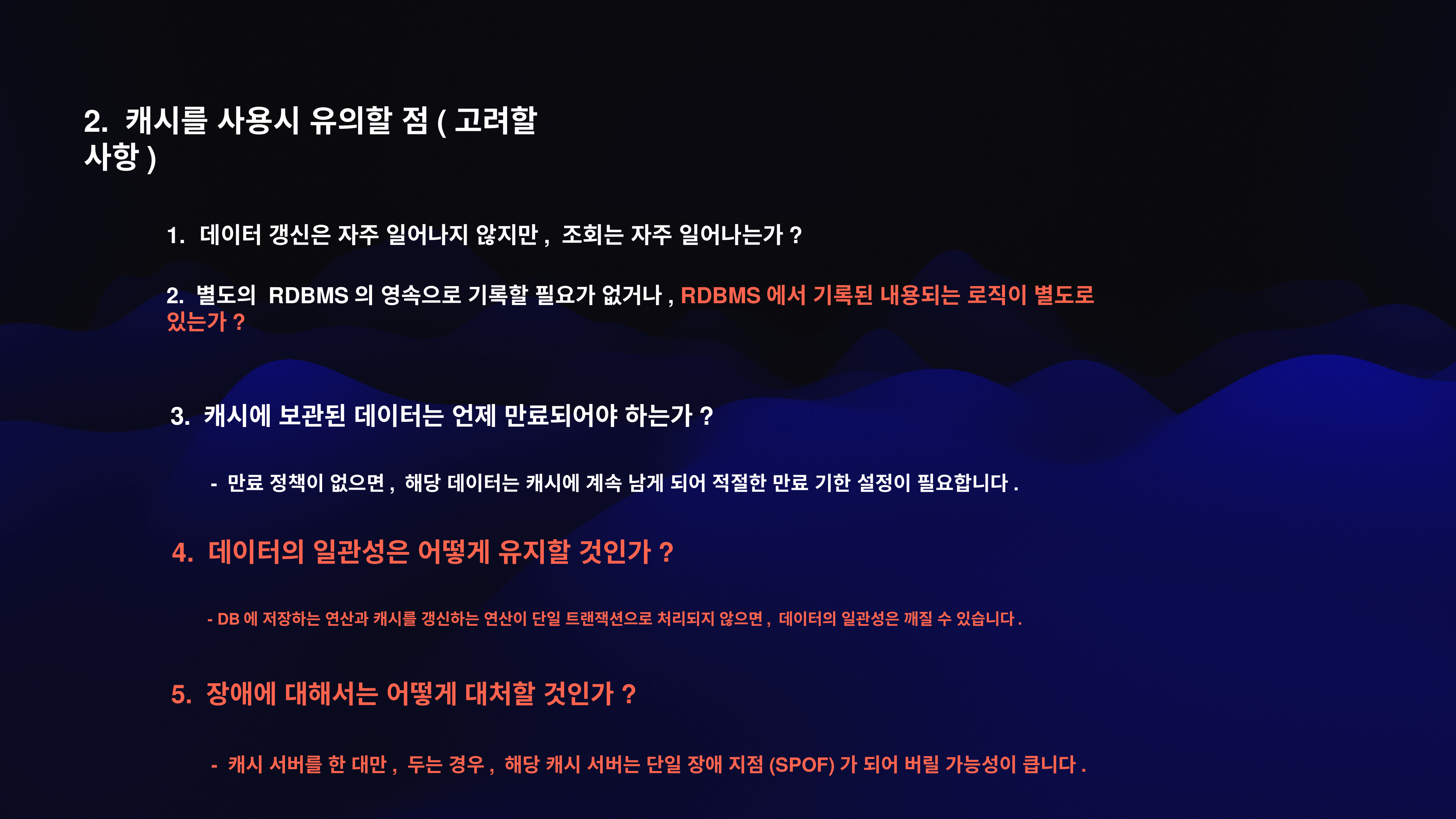

2. 캐시를 사용시 유의할 점(고려할 사항)
데이터 갱신은 자주 일어나지 않지만, 조회는 자주 일어나는가?
2. 별도의 RDBMS의 영속으로 기록할 필요가 없거나, RDBMS에서 기록된 내용되는 로직이 별도로 있는가?

3. 캐시에 보관된 데이터는 언제 만료되어야 하는가?

- 만료 정책이 없으면, 해당 데이터는 캐시에 계속 남게 되어 적절한 만료 기한 설정이 필요합니다.

4. 데이터의 일관성은 어떻게 유지할 것인가?

- DB에 저장하는 연산과 캐시를 갱신하는 연산이 단일 트랜잭션으로 처리되지 않으면, 데이터의 일관성은 깨질 수 있습니다.

5. 장애에 대해서는 어떻게 대처할 것인가?

- 캐시 서버를 한 대만, 두는 경우, 해당 캐시 서버는 단일 장애 지점(SPOF)가 되어 버릴 가능성이 큽니다.